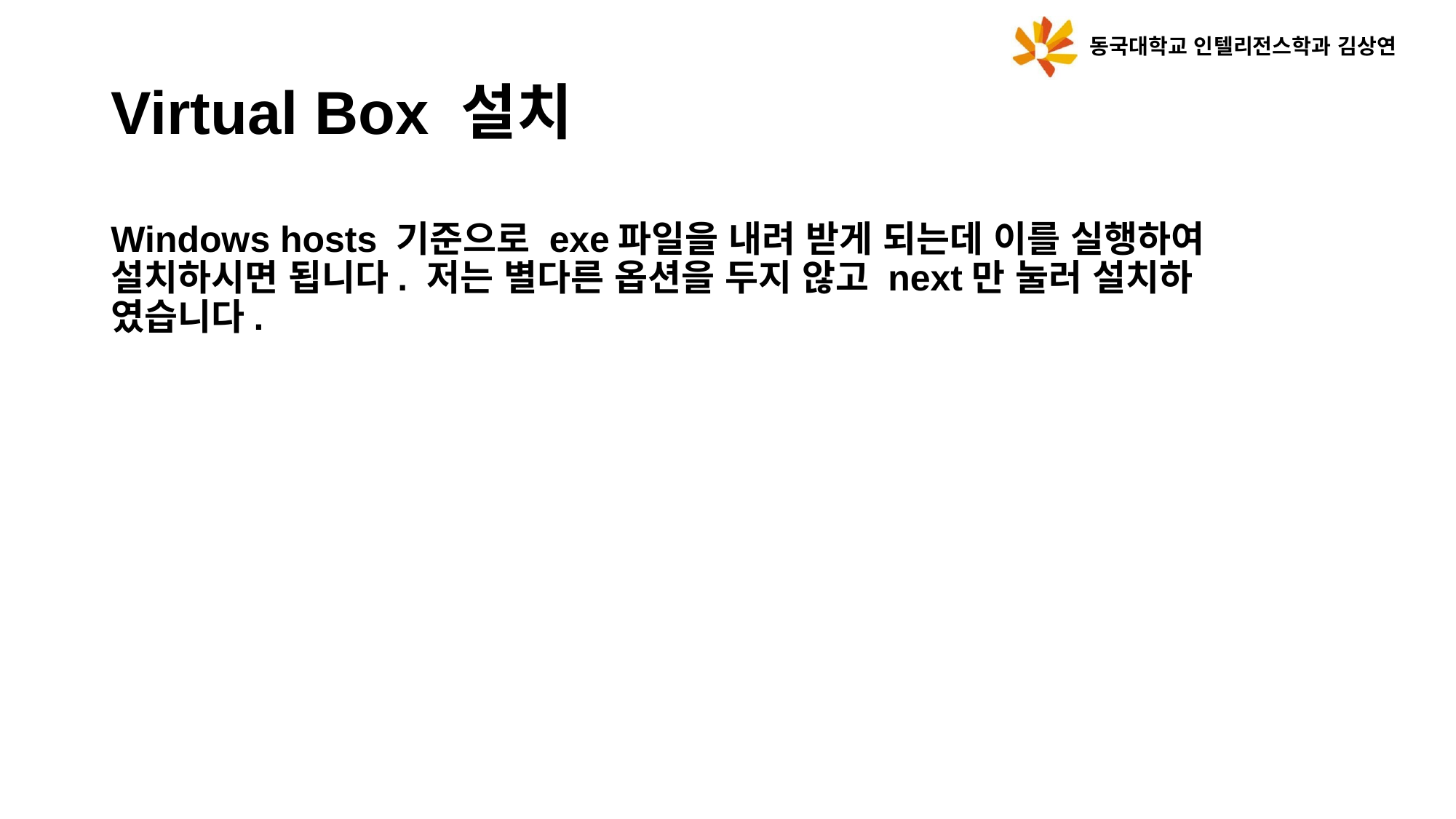

동국대학교 인텔리전스학과 김상연
Virtual Box 설치
Windows hosts 기준으로 exe파일을 내려 받게 되는데 이를 실행하여  설치하시면 됩니다. 저는 별다른 옵션을 두지 않고 next만 눌러 설치하 였습니다.